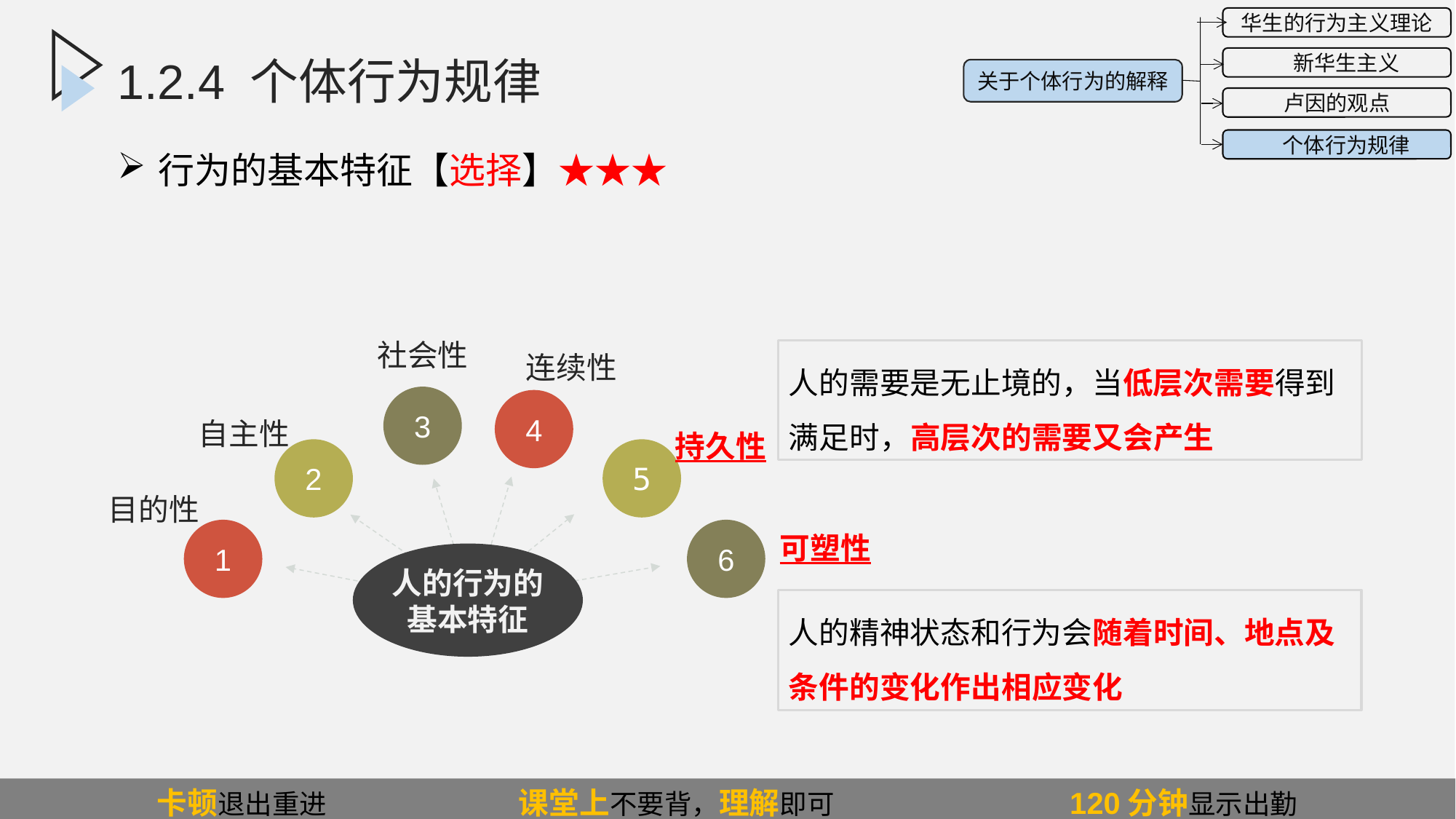

华生的行为主义理论
   新华生主义

卢因的观点
   个体行为规律
关于个体行为的解释
# 1.2.4 个体行为规律
行为的基本特征【选择】★★★
社会性
连续性
3
4
自主性
持久性
2
5
目的性

可塑性
1
6

人的行为的基本特征

人的需要是无止境的，当低层次需要得到满足时，高层次的需要又会产生
人的精神状态和行为会随着时间、地点及条件的变化作出相应变化